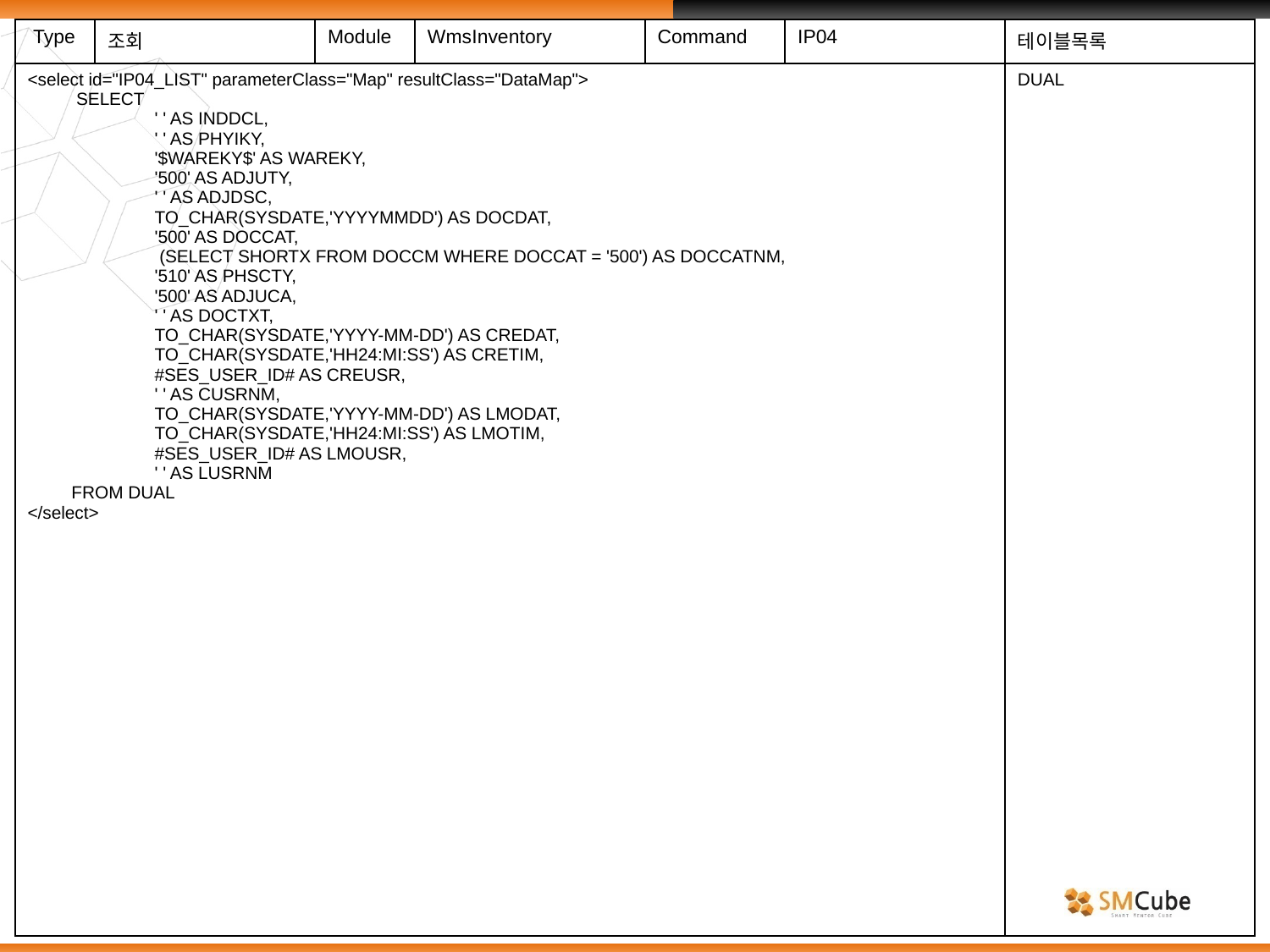

| Type | 조회 | Module | WmsInventory | Command | IP04 | 테이블목록 |
| --- | --- | --- | --- | --- | --- | --- |
| <select id="IP04\_LIST" parameterClass="Map" resultClass="DataMap"> SELECT ' ' AS INDDCL, ' ' AS PHYIKY, '$WAREKY$' AS WAREKY, '500' AS ADJUTY, ' ' AS ADJDSC, TO\_CHAR(SYSDATE,'YYYYMMDD') AS DOCDAT, '500' AS DOCCAT, (SELECT SHORTX FROM DOCCM WHERE DOCCAT = '500') AS DOCCATNM, '510' AS PHSCTY, '500' AS ADJUCA, ' ' AS DOCTXT, TO\_CHAR(SYSDATE,'YYYY-MM-DD') AS CREDAT, TO\_CHAR(SYSDATE,'HH24:MI:SS') AS CRETIM, #SES\_USER\_ID# AS CREUSR, ' ' AS CUSRNM, TO\_CHAR(SYSDATE,'YYYY-MM-DD') AS LMODAT, TO\_CHAR(SYSDATE,'HH24:MI:SS') AS LMOTIM, #SES\_USER\_ID# AS LMOUSR, ' ' AS LUSRNM FROM DUAL </select> |  |  |  |  |  | DUAL |